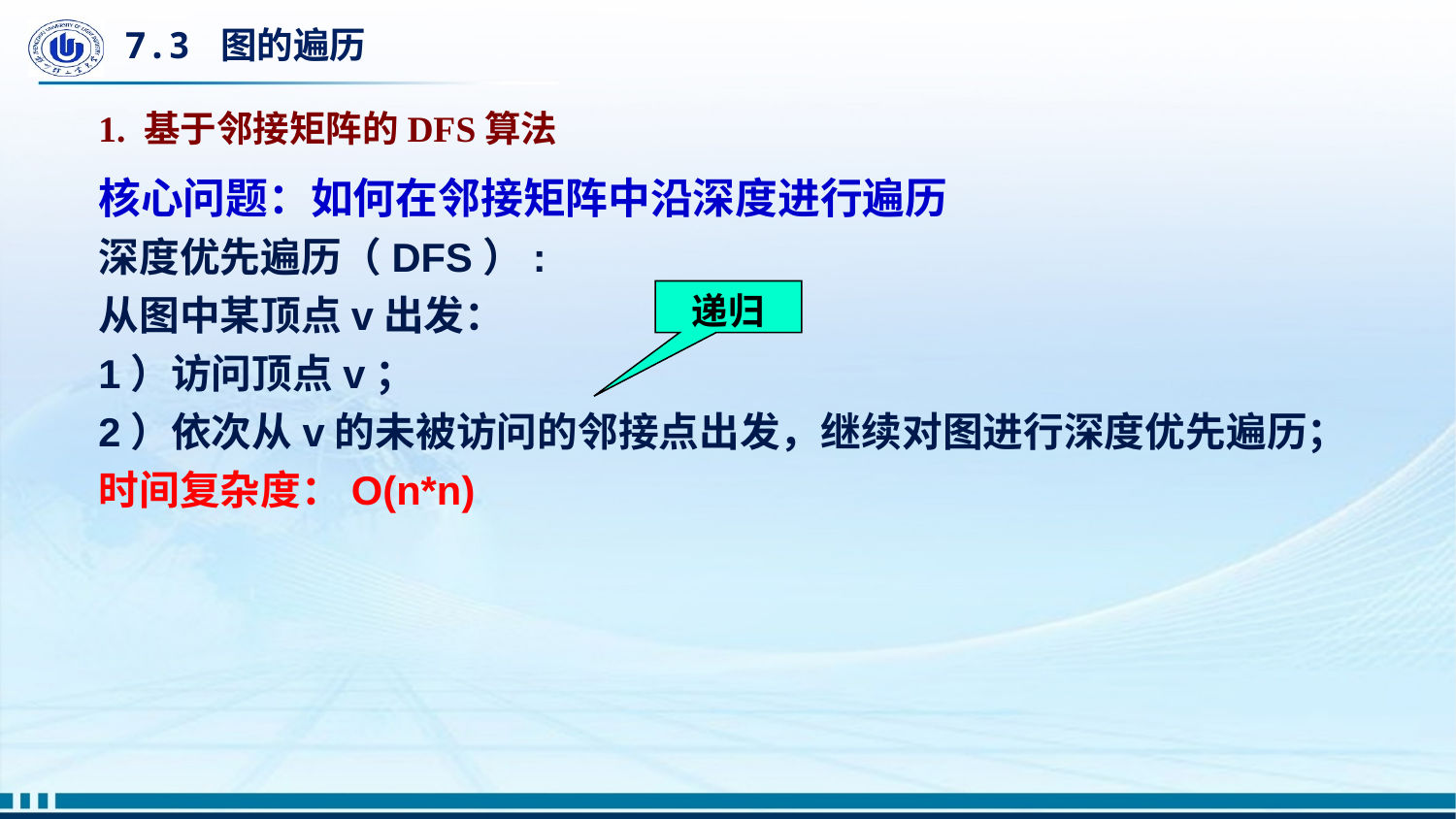

# 7.3 图的遍历
1. 基于邻接矩阵的DFS算法
核心问题：如何在邻接矩阵中沿深度进行遍历
深度优先遍历（DFS）:
从图中某顶点v出发：
1）访问顶点v；
2）依次从v的未被访问的邻接点出发，继续对图进行深度优先遍历；
时间复杂度：O(n*n)

递归